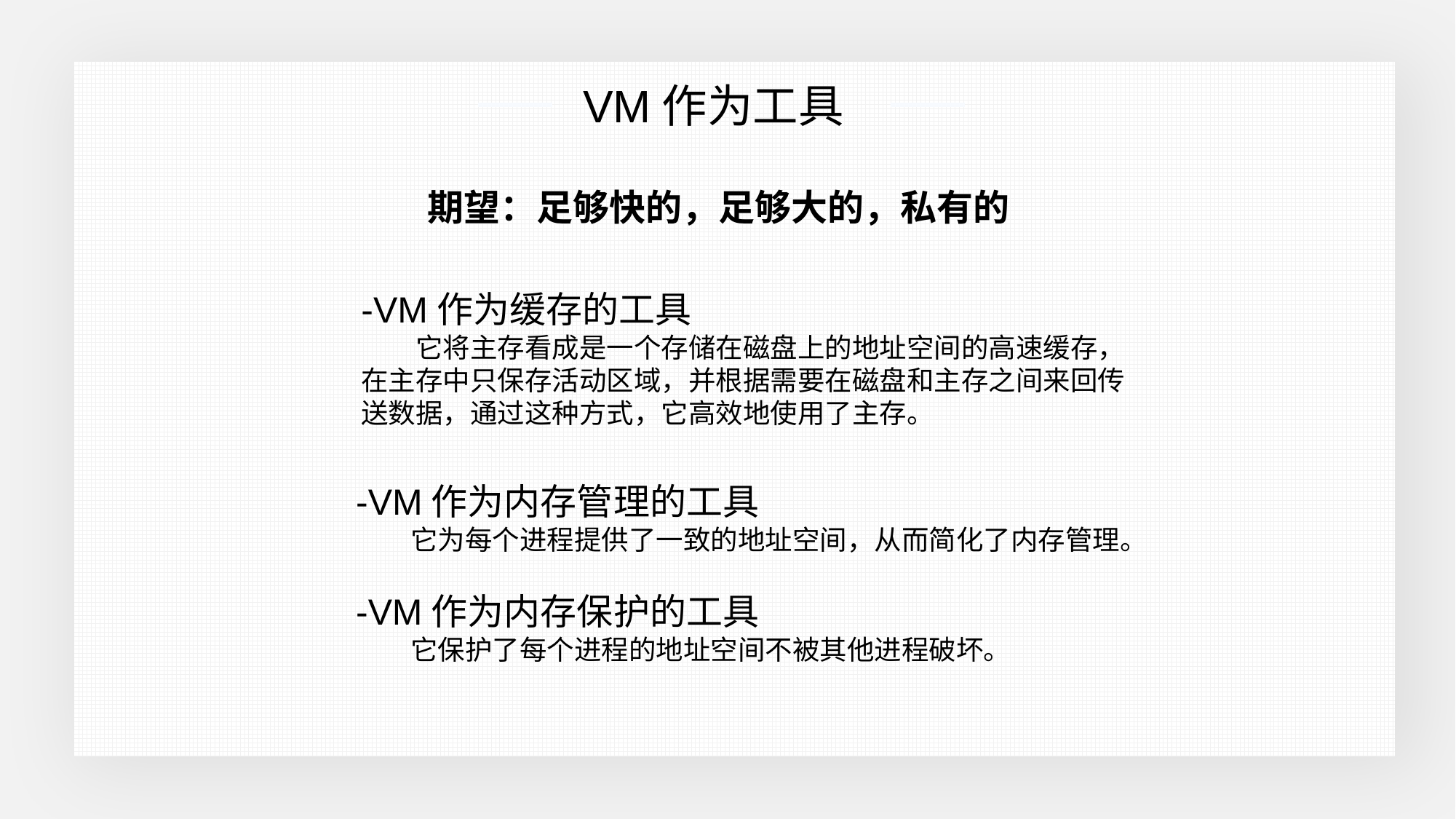

VM作为工具
期望：足够快的，足够大的，私有的
-VM作为缓存的工具
它将主存看成是一个存储在磁盘上的地址空间的高速缓存，在主存中只保存活动区域，并根据需要在磁盘和主存之间来回传送数据，通过这种方式，它高效地使用了主存。
-VM作为内存管理的工具
它为每个进程提供了一致的地址空间，从而简化了内存管理。
-VM作为内存保护的工具
它保护了每个进程的地址空间不被其他进程破坏。